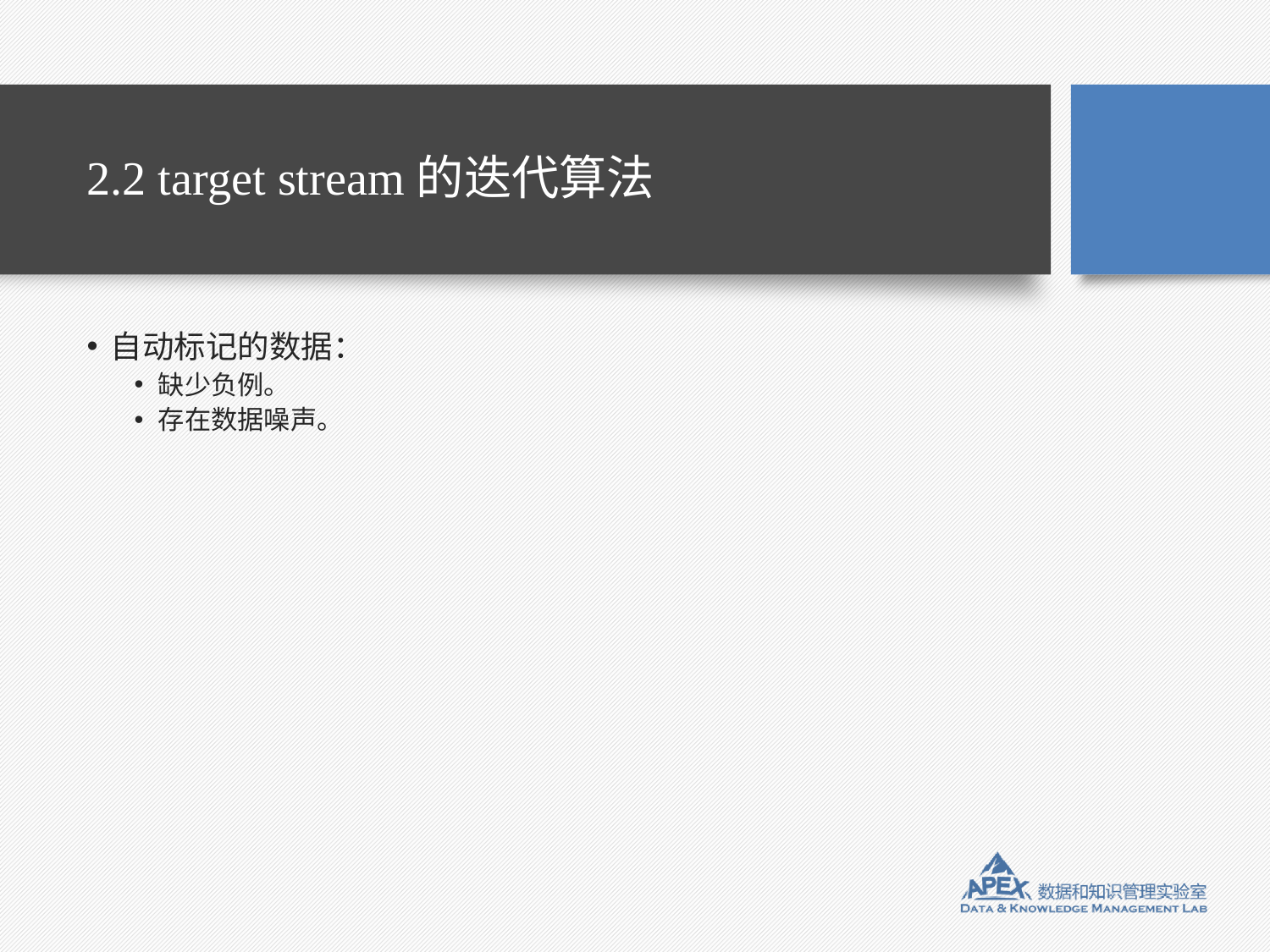

# 2.2 target stream的迭代算法
自动标记的数据：
缺少负例。
存在数据噪声。